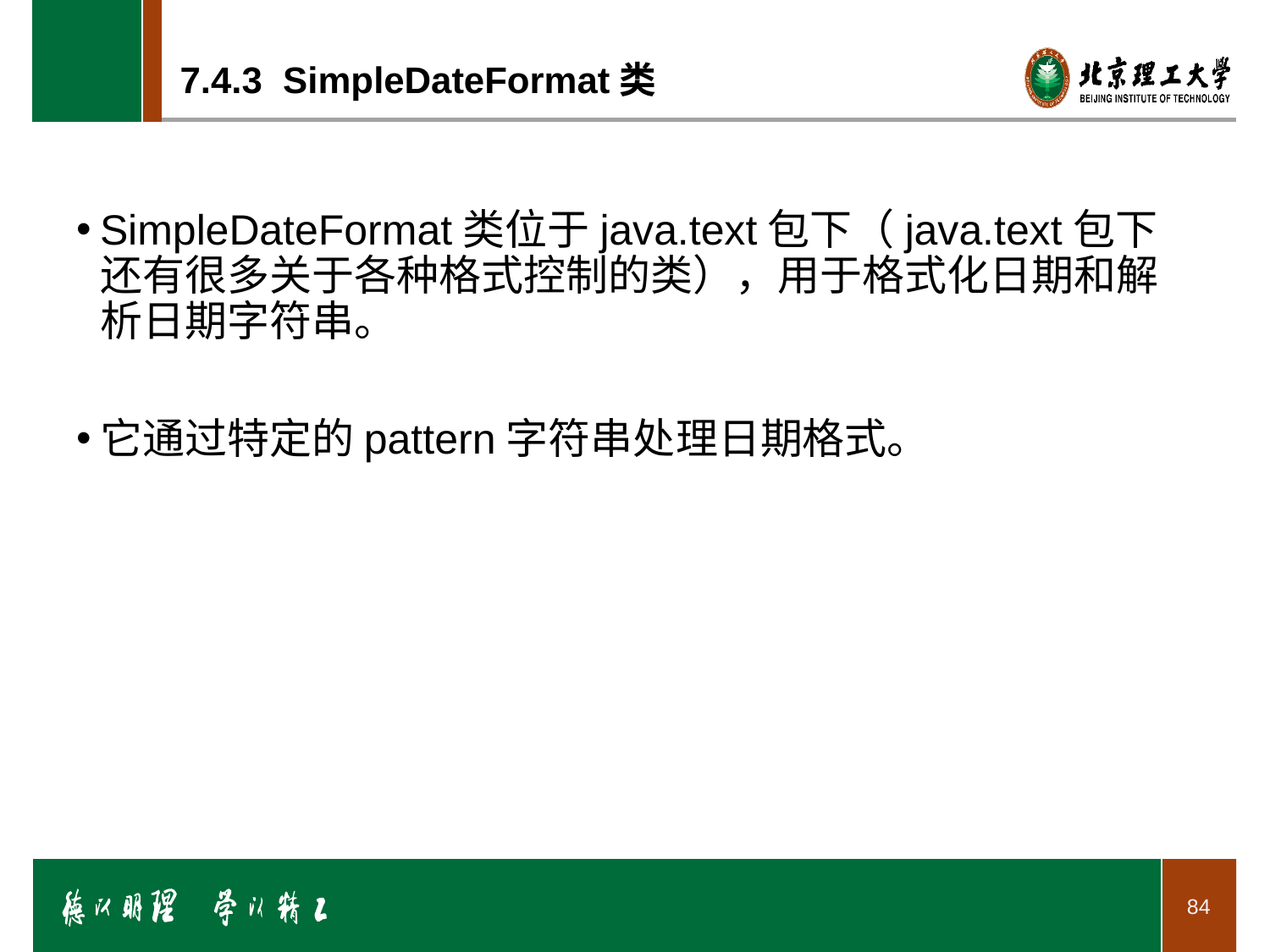

# 7.4.3  SimpleDateFormat类
SimpleDateFormat类位于java.text包下（java.text包下还有很多关于各种格式控制的类），用于格式化日期和解析日期字符串。

它通过特定的pattern字符串处理日期格式。